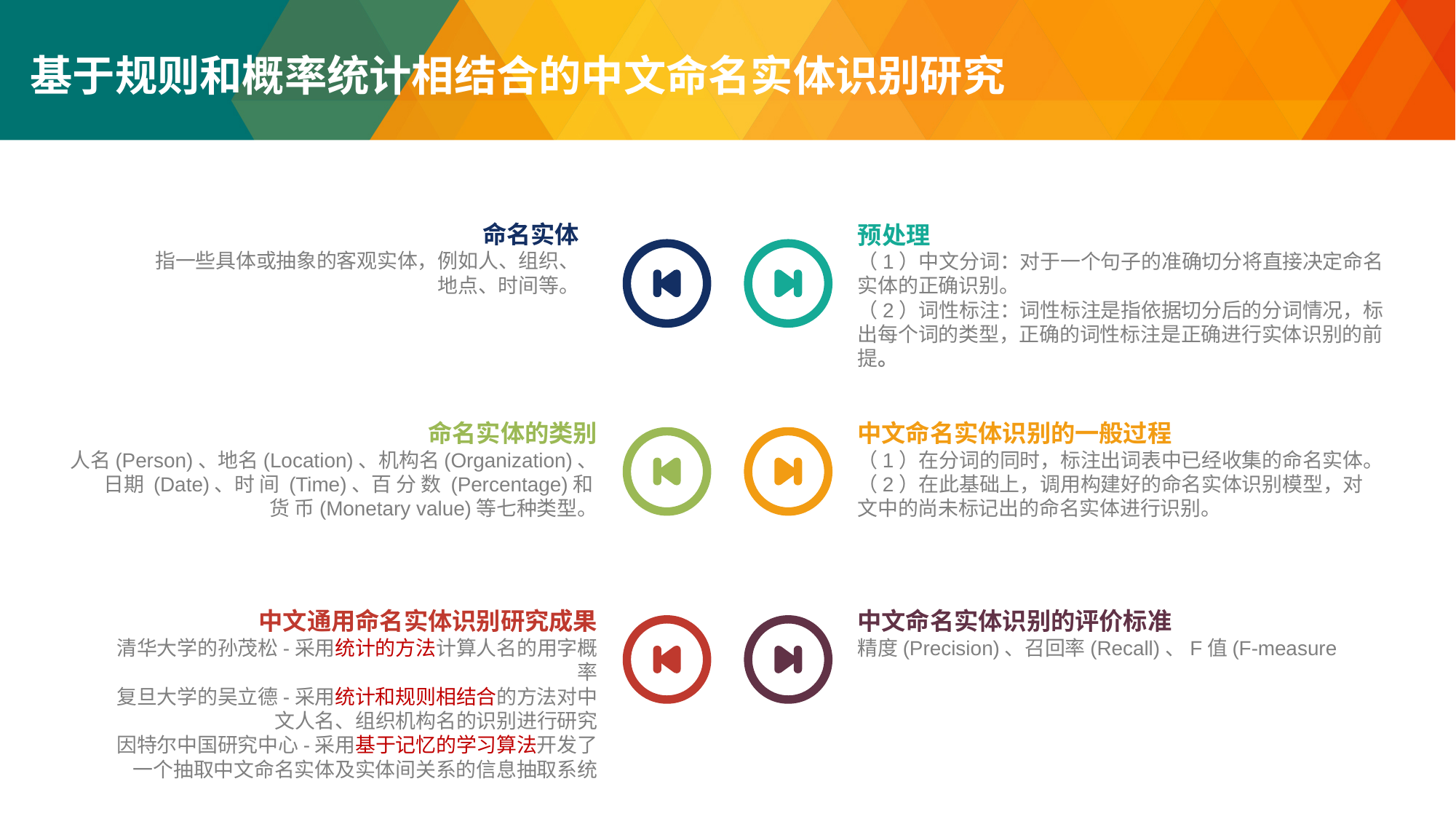

基于规则和概率统计相结合的中文命名实体识别研究
命名实体
指一些具体或抽象的客观实体，例如人、组织、
地点、时间等。
预处理
（1）中文分词：对于一个句子的准确切分将直接决定命名实体的正确识别。
（2）词性标注：词性标注是指依据切分后的分词情况，标出每个词的类型，正确的词性标注是正确进行实体识别的前提。

中文命名实体识别的一般过程
（1）在分词的同时，标注出词表中已经收集的命名实体。
（2）在此基础上，调用构建好的命名实体识别模型，对文中的尚未标记出的命名实体进行识别。
命名实体的类别
人名(Person)、地名(Location)、机构名(Organization)、
日期 (Date)、时 间 (Time)、百 分 数 (Percentage)和
货 币(Monetary value)等七种类型。

中文通用命名实体识别研究成果
清华大学的孙茂松-采用统计的方法计算人名的用字概率
复旦大学的吴立德-采用统计和规则相结合的方法对中文人名、组织机构名的识别进行研究
因特尔中国研究中心-采用基于记忆的学习算法开发了一个抽取中文命名实体及实体间关系的信息抽取系统

中文命名实体识别的评价标准
精度(Precision)、召回率(Recall)、F值(F-measure